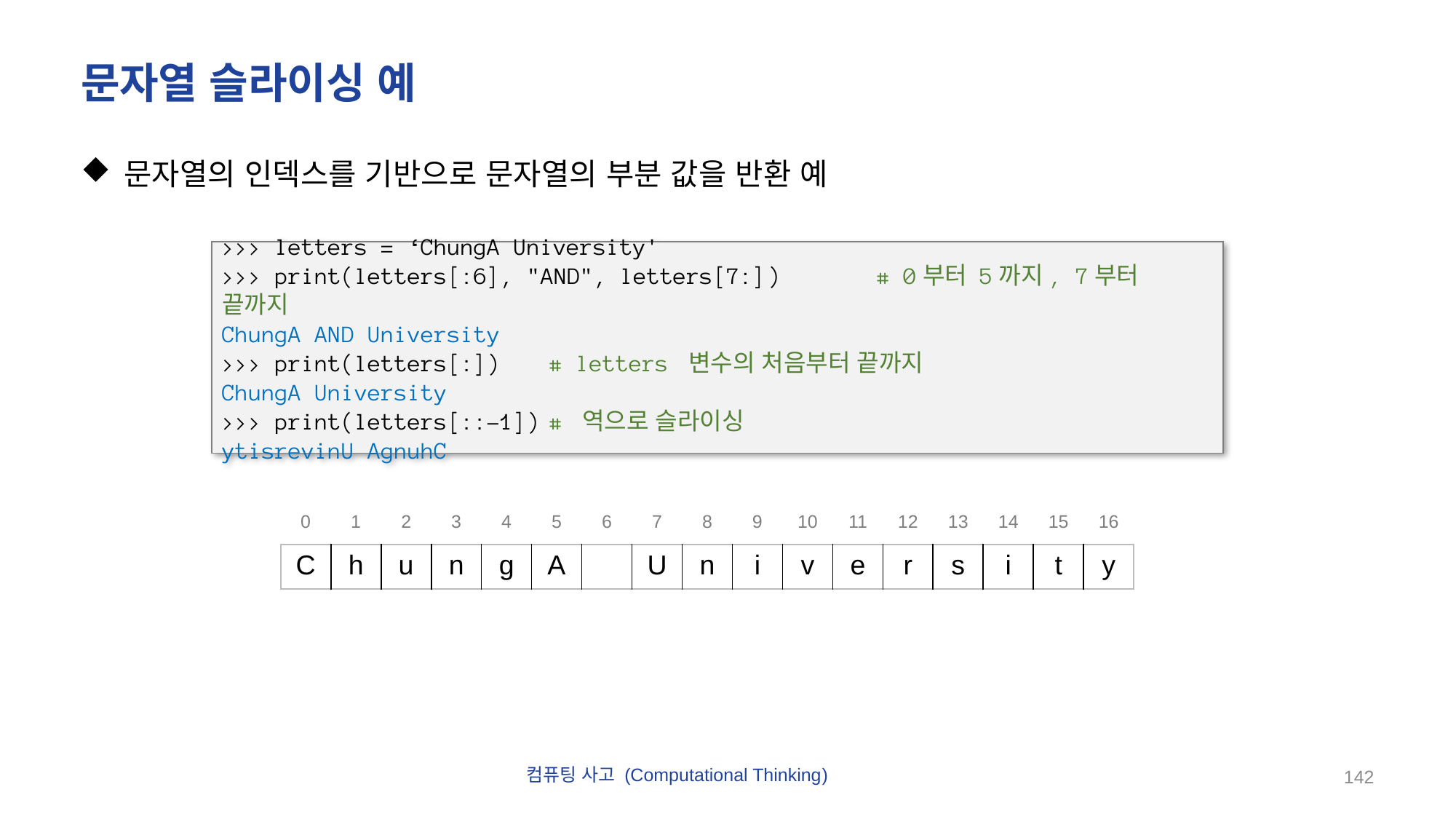

# 문자열 슬라이싱 예
문자열의 인덱스를 기반으로 문자열의 부분 값을 반환 예
>>> letters = ‘ChungA University'
>>> print(letters[:6], "AND", letters[7:]	)	# 0부터 5까지, 7부터 끝까지
ChungA AND University
>>> print(letters[:])	# letters 변수의 처음부터 끝까지
ChungA University
>>> print(letters[::-1])	# 역으로 슬라이싱
ytisrevinU AgnuhC
| 0 | 1 | 2 | 3 | 4 | 5 | 6 | 7 | 8 | 9 | 10 | 11 | 12 | 13 | 14 | 15 | 16 |
| --- | --- | --- | --- | --- | --- | --- | --- | --- | --- | --- | --- | --- | --- | --- | --- | --- |
| C | h | u | n | g | A |  | U | n | i | v | e | r | s | i | t | y |
| --- | --- | --- | --- | --- | --- | --- | --- | --- | --- | --- | --- | --- | --- | --- | --- | --- |